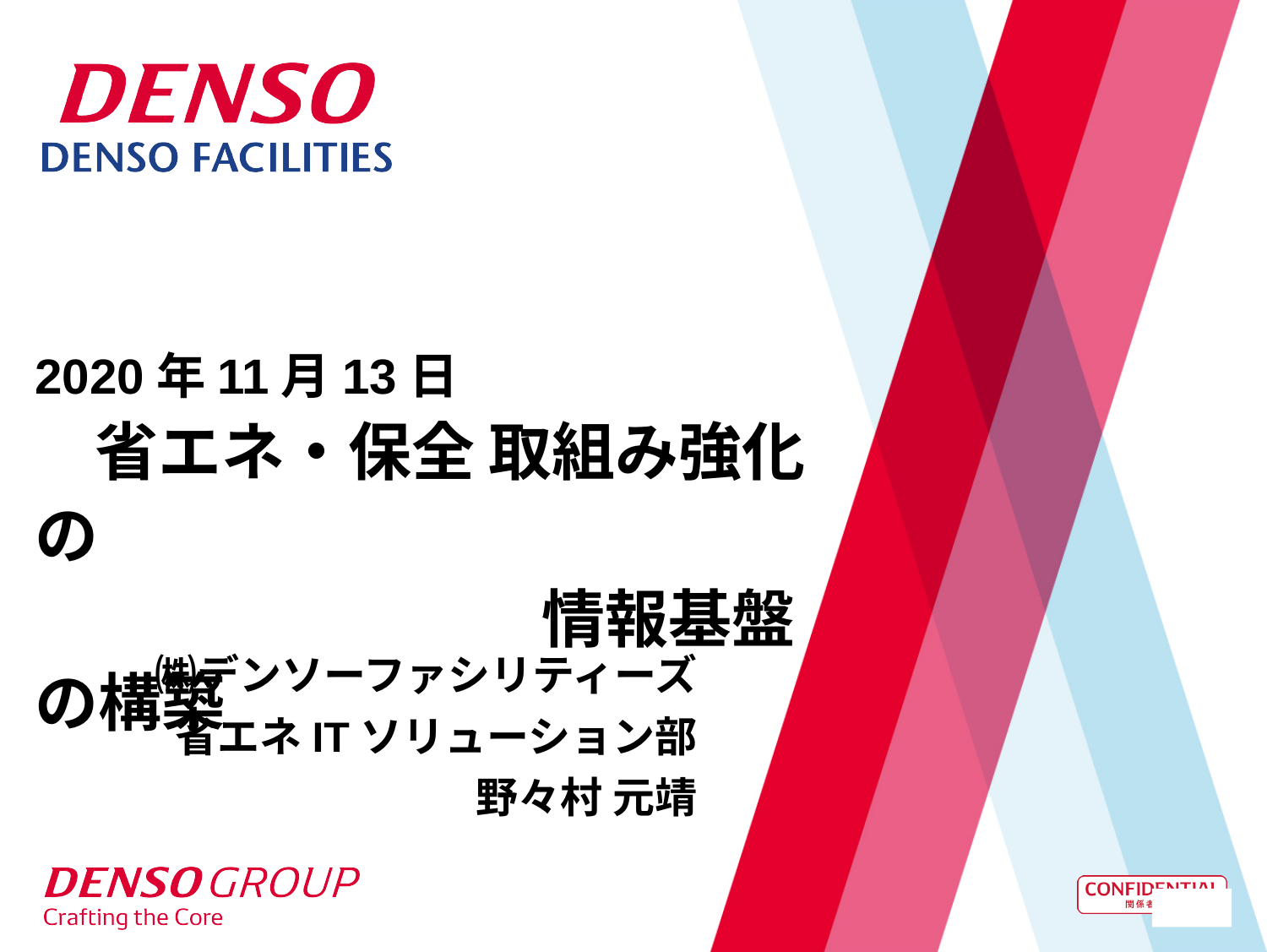

# 2020年11月13日 　省エネ・保全 取組み強化の 　　　　　　　　情報基盤の構築
㈱デンソーファシリティーズ
省エネITソリューション部
野々村 元靖